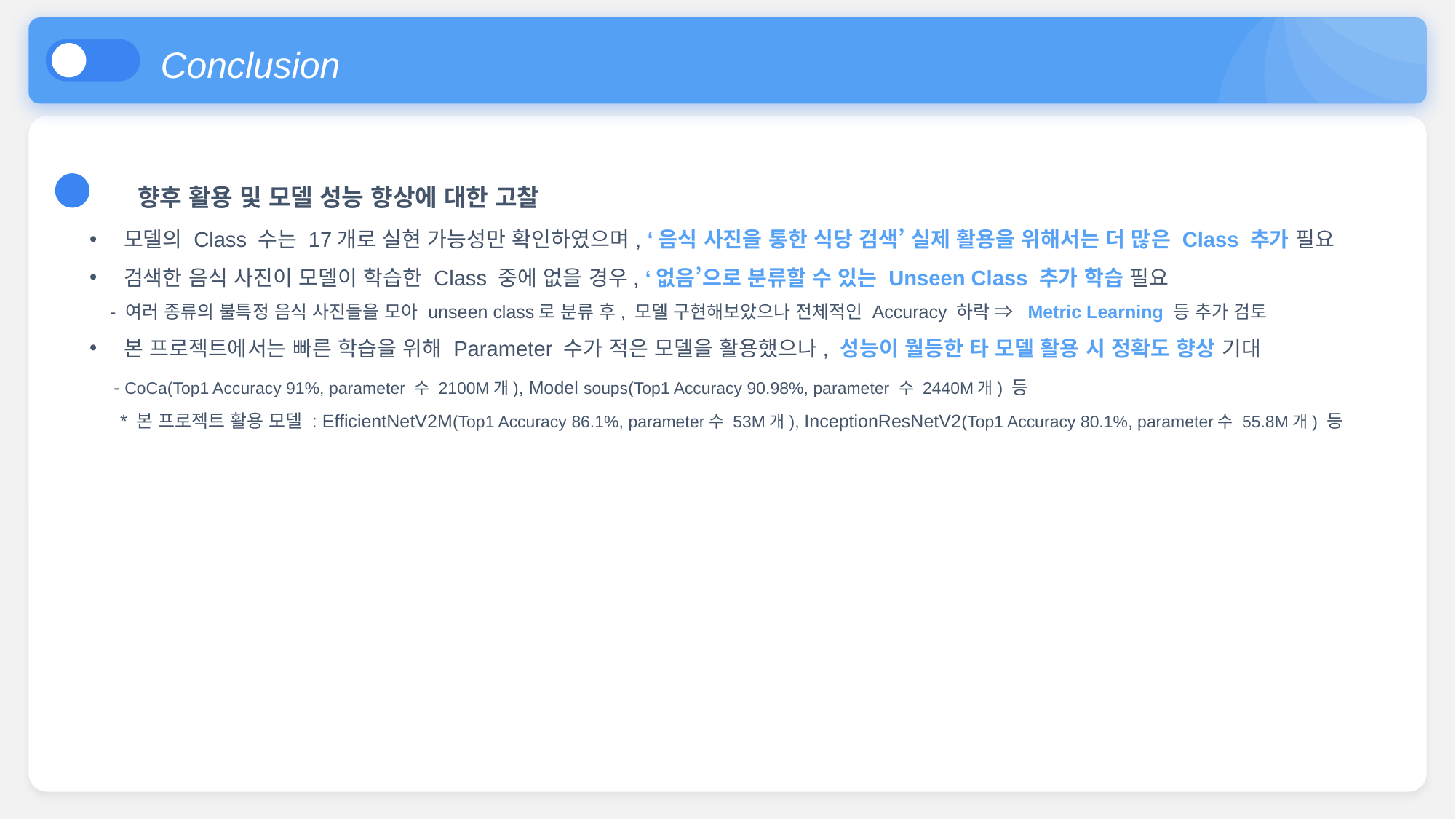

Conclusion
향후 활용 및 모델 성능 향상에 대한 고찰

모델의 Class 수는 17개로 실현 가능성만 확인하였으며, ‘음식 사진을 통한 식당 검색’ 실제 활용을 위해서는 더 많은 Class 추가 필요
검색한 음식 사진이 모델이 학습한 Class 중에 없을 경우, ‘없음’으로 분류할 수 있는 Unseen Class 추가 학습 필요
    - 여러 종류의 불특정 음식 사진들을 모아 unseen class로 분류 후, 모델 구현해보았으나 전체적인 Accuracy 하락 ⇒  Metric Learning 등 추가 검토
본 프로젝트에서는 빠른 학습을 위해 Parameter 수가 적은 모델을 활용했으나, 성능이 월등한 타 모델 활용 시 정확도 향상 기대
    - CoCa(Top1 Accuracy 91%, parameter 수 2100M개), Model soups(Top1 Accuracy 90.98%, parameter 수 2440M개) 등
      * 본 프로젝트 활용 모델 : EfficientNetV2M(Top1 Accuracy 86.1%, parameter수 53M개), InceptionResNetV2(Top1 Accuracy 80.1%, parameter수 55.8M개) 등